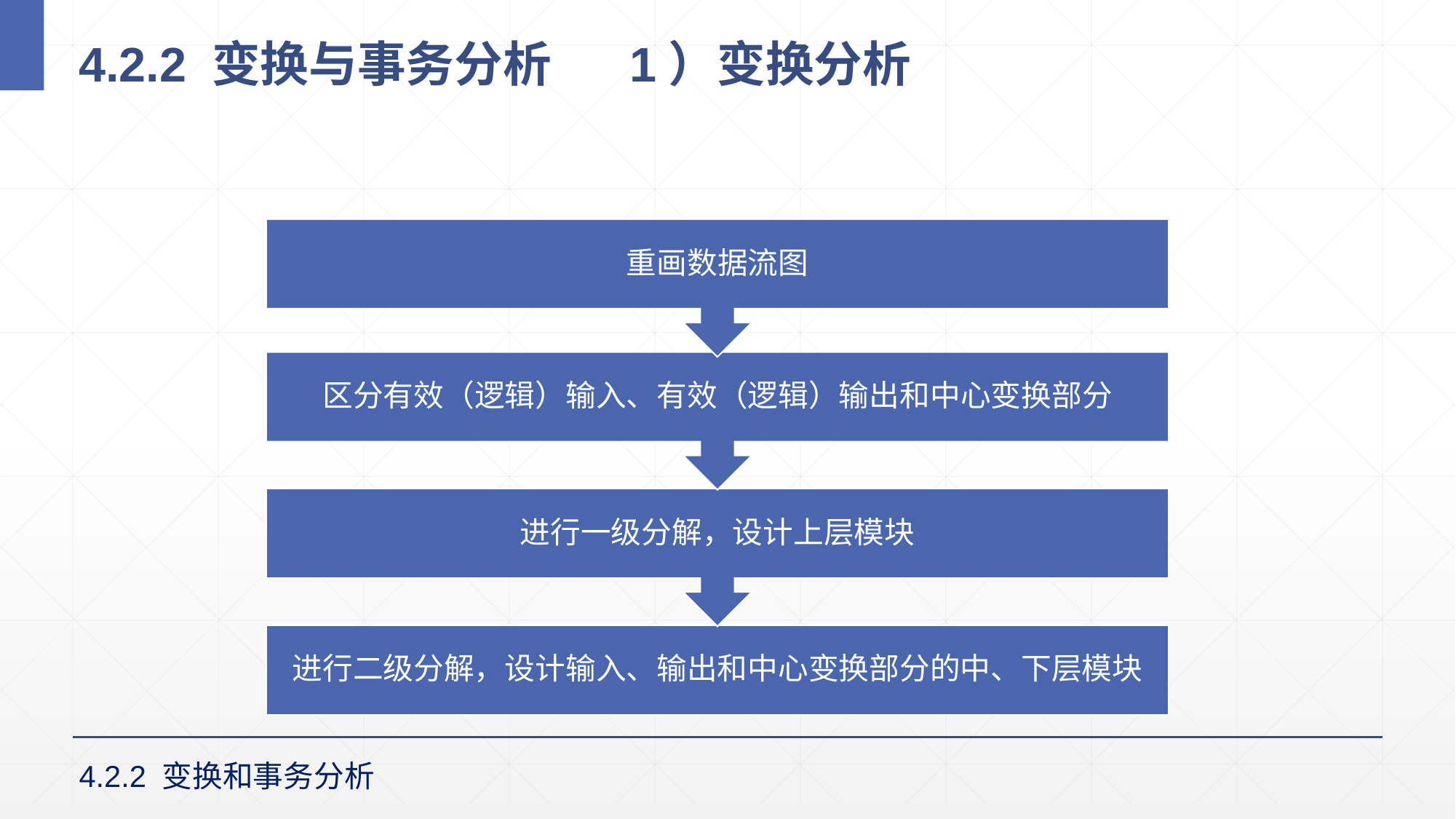

# 4.2.2 变换与事务分析      1）变换分析
进行二级分解，设计输入、输出和中心变换部分的中、下层模块
进行一级分解，设计上层模块
区分有效（逻辑）输入、有效（逻辑）输出和中心变换部分
重画数据流图
4.2.2 变换和事务分析